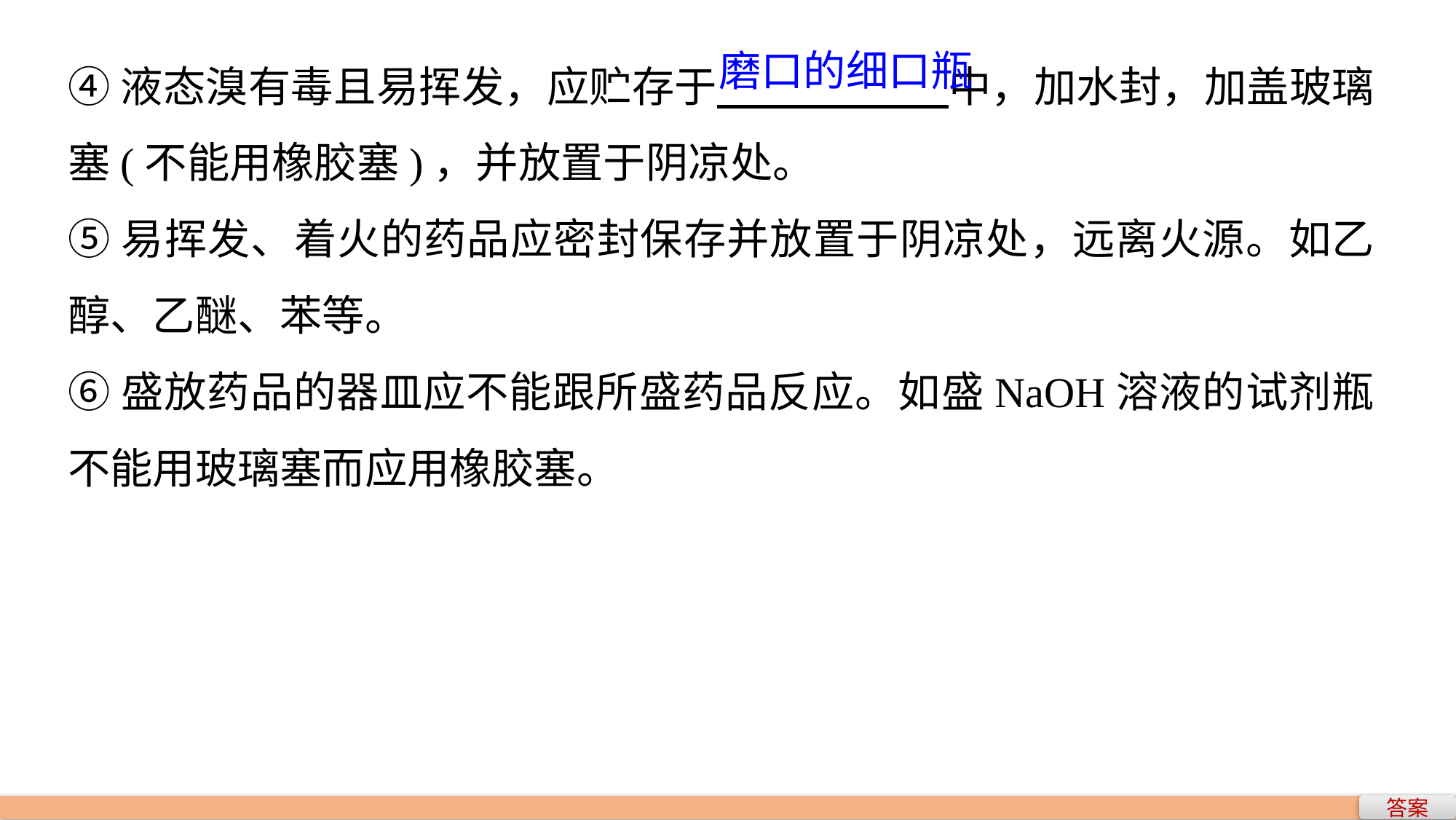

④液态溴有毒且易挥发，应贮存于                        中，加水封，加盖玻璃塞(不能用橡胶塞)，并放置于阴凉处。
⑤易挥发、着火的药品应密封保存并放置于阴凉处，远离火源。如乙醇、乙醚、苯等。
⑥盛放药品的器皿应不能跟所盛药品反应。如盛NaOH溶液的试剂瓶不能用玻璃塞而应用橡胶塞。
磨口的细口瓶
答案